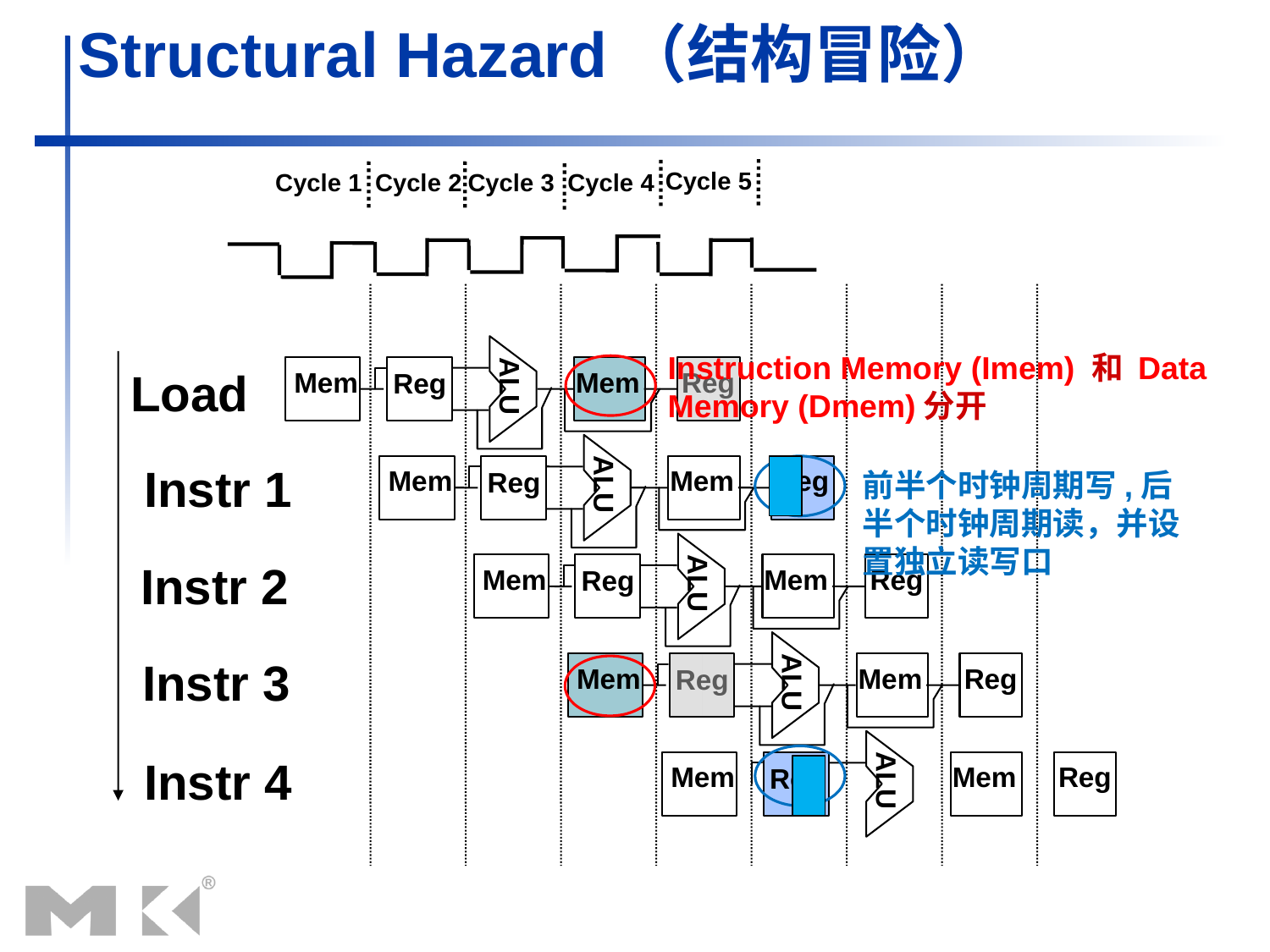

# Structural Hazard（结构冒险）

Cycle 5
Cycle 1
Cycle 2
Cycle 3
Cycle 4

ALU
Load

Mem

Mem
Reg
Reg

Instruction Memory (Imem) 和 Data Memory (Dmem)分开

ALU
Instr 1

Mem

Mem
Reg
Reg

ALU
Instr 2

Mem

Mem
Reg
Reg

ALU
Instr 3

Mem
Mem
Reg
Reg

ALU
Instr 4

Mem

Mem
Reg
Reg

前半个时钟周期写,后半个时钟周期读，并设置独立读写口